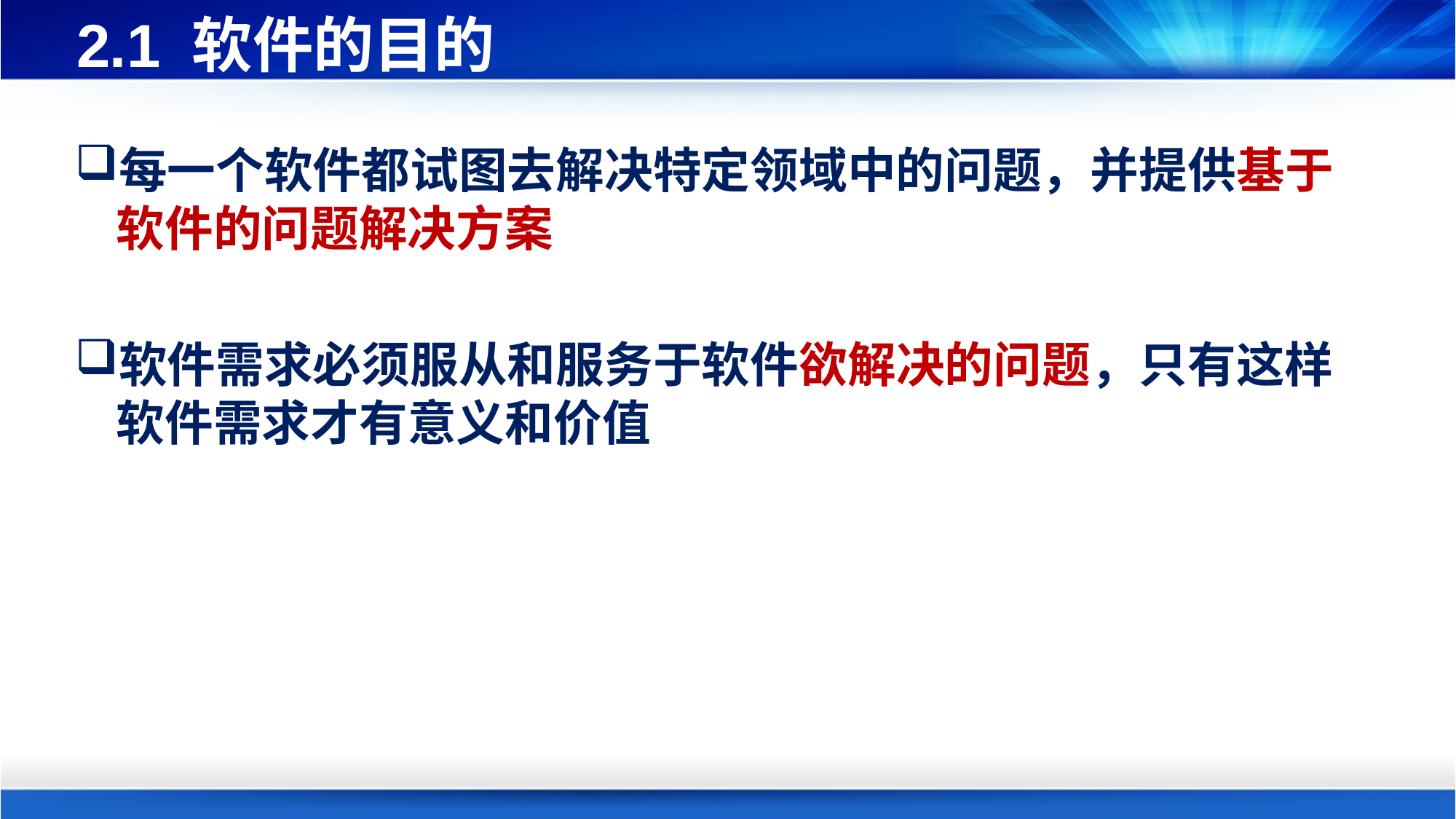

# 2.1 软件的目的
每一个软件都试图去解决特定领域中的问题，并提供基于软件的问题解决方案

软件需求必须服从和服务于软件欲解决的问题，只有这样软件需求才有意义和价值